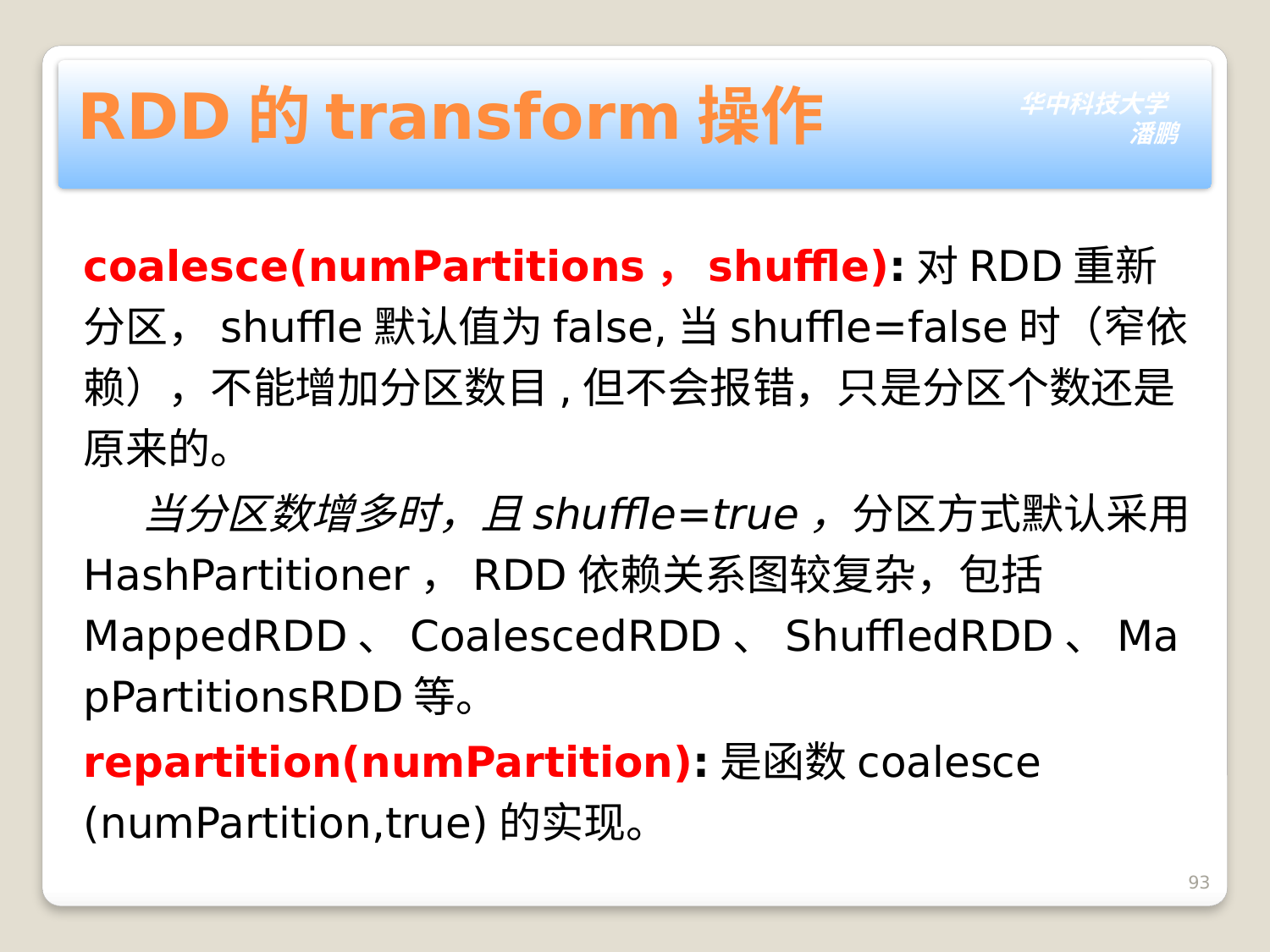

# RDD的transform操作
coalesce(numPartitions，shuffle):对RDD重新分区，shuffle默认值为false,当shuffle=false时（窄依赖），不能增加分区数目,但不会报错，只是分区个数还是原来的。
     当分区数增多时，且shuffle=true，分区方式默认采用HashPartitioner，RDD依赖关系图较复杂，包括MappedRDD、CoalescedRDD、ShuffledRDD、MapPartitionsRDD等。
repartition(numPartition):是函数coalesce (numPartition,true)的实现。
93